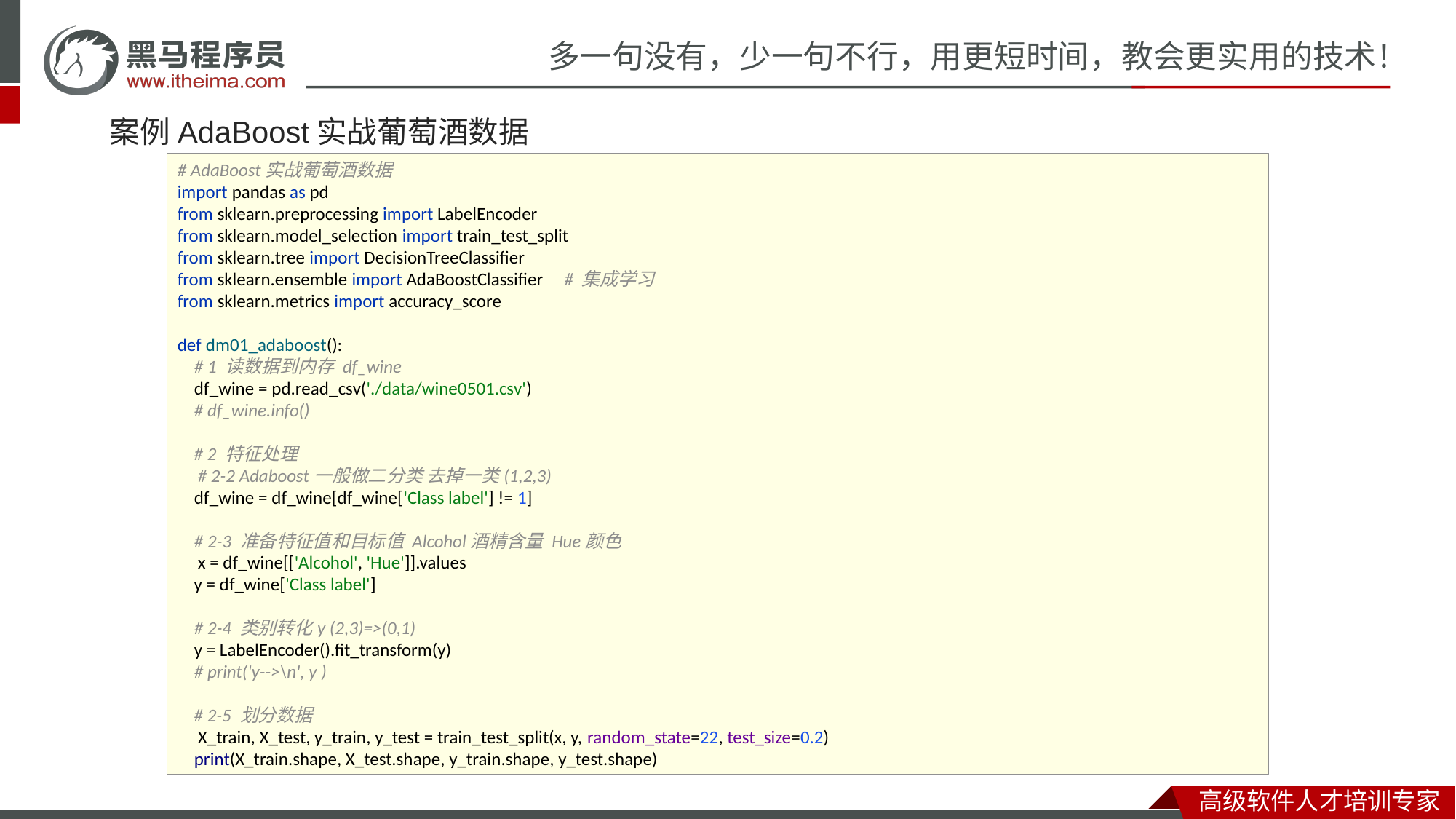

# 案例AdaBoost实战葡萄酒数据
# AdaBoost实战葡萄酒数据 import pandas as pd from sklearn.preprocessing import LabelEncoder from sklearn.model_selection import train_test_split from sklearn.tree import DecisionTreeClassifier from sklearn.ensemble import AdaBoostClassifier     # 集成学习 from sklearn.metrics import accuracy_score def dm01_adaboost(): # 1 读数据到内存 df_wine df_wine = pd.read_csv('./data/wine0501.csv') # df_wine.info() # 2 特征处理 # 2-2 Adaboost一般做二分类 去掉一类(1,2,3) df_wine = df_wine[df_wine['Class label'] != 1] # 2-3 准备特征值和目标值 Alcohol酒精含量 Hue颜色 x = df_wine[['Alcohol', 'Hue']].values y = df_wine['Class label'] # 2-4 类别转化y (2,3)=>(0,1) y = LabelEncoder().fit_transform(y) # print('y-->\n', y ) # 2-5 划分数据 X_train, X_test, y_train, y_test = train_test_split(x, y, random_state=22, test_size=0.2) print(X_train.shape, X_test.shape, y_train.shape, y_test.shape)